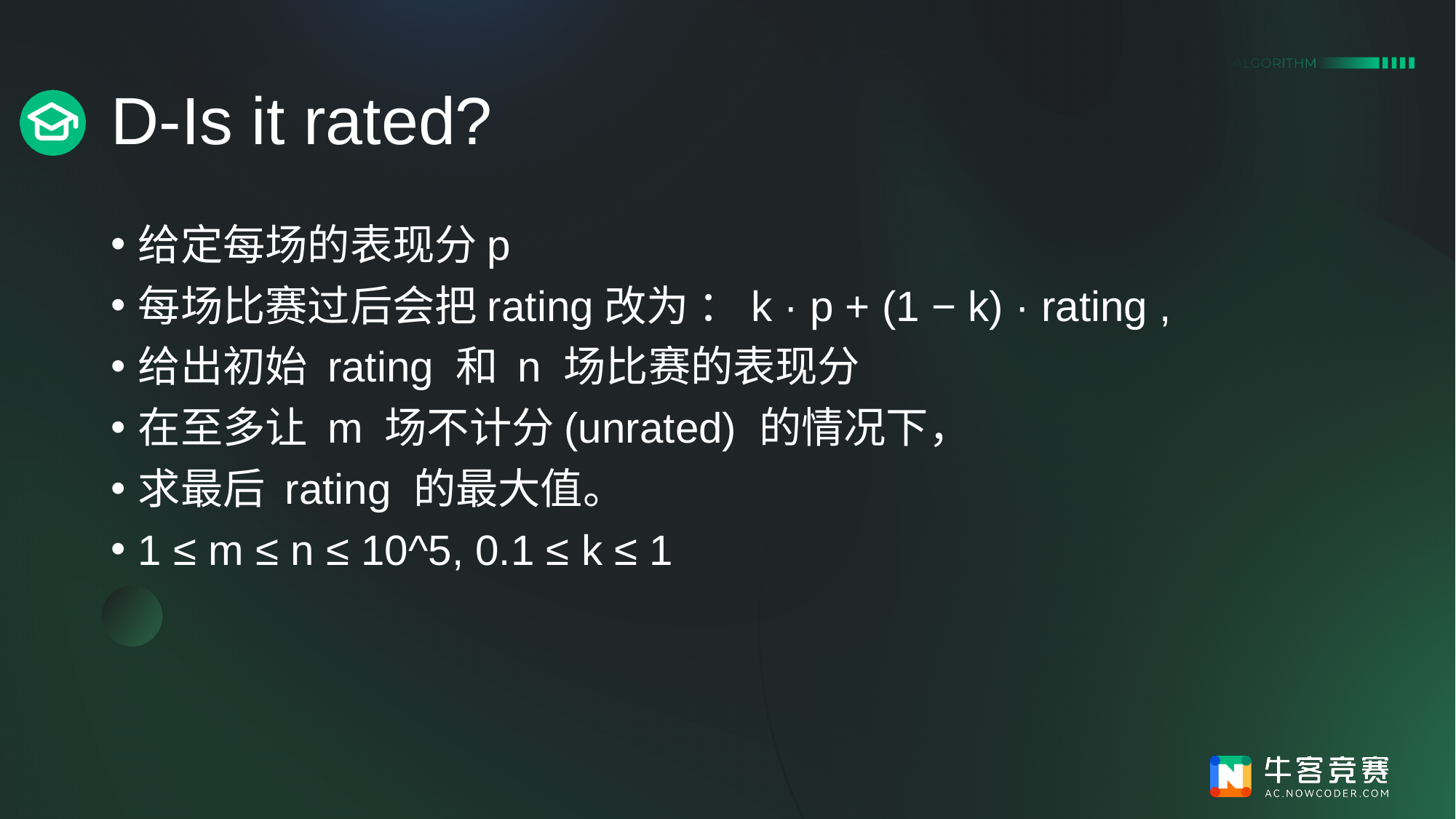

# D-Is it rated?
给定每场的表现分p
每场比赛过后会把rating改为 ：k · p + (1 − k) · rating ,
给出初始 rating 和 n 场比赛的表现分
在至多让 m 场不计分(unrated) 的情况下，
求最后 rating 的最大值。
1 ≤ m ≤ n ≤ 10^5, 0.1 ≤ k ≤ 1